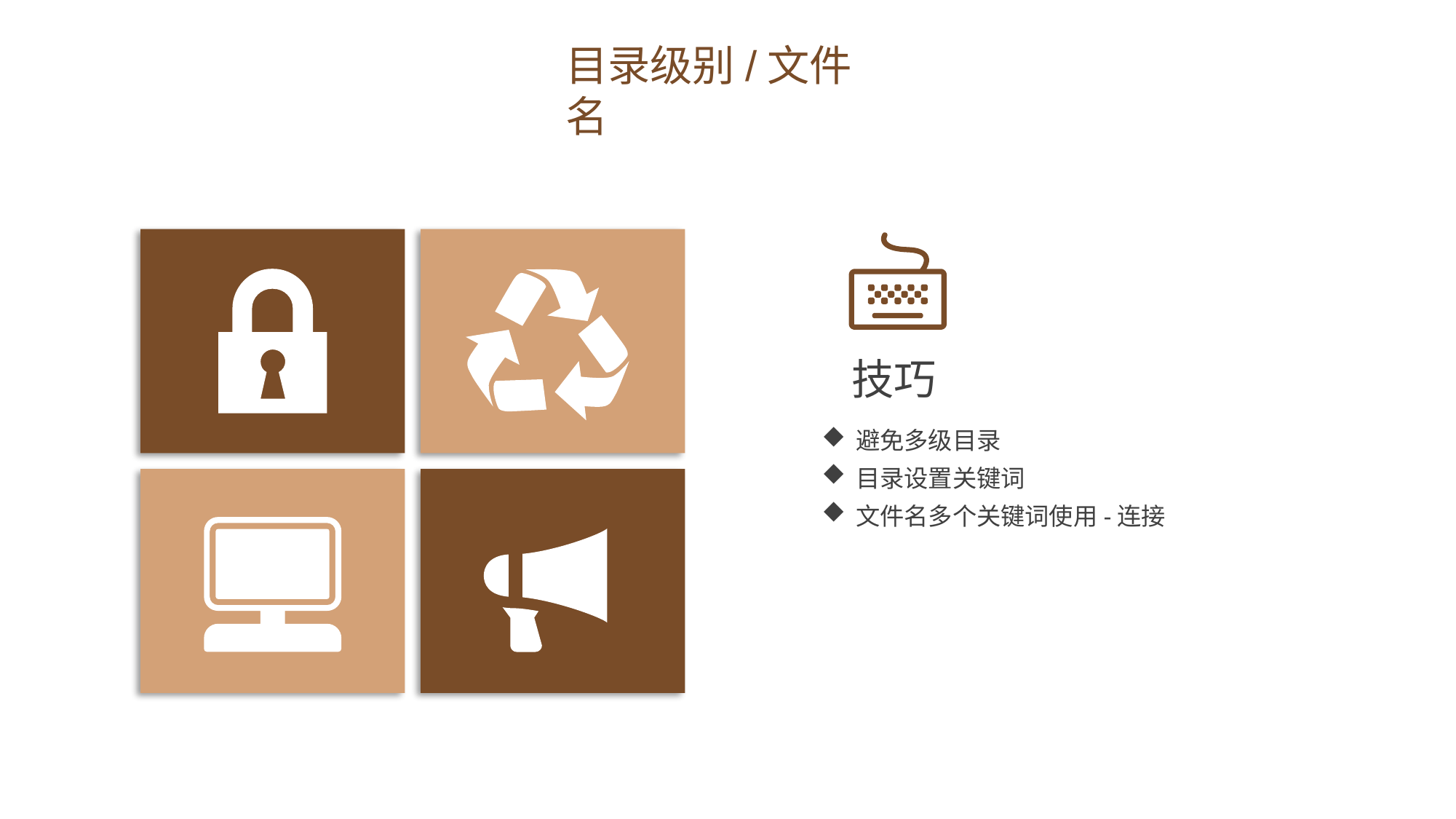

目录级别/文件名

技巧
避免多级目录
目录设置关键词
文件名多个关键词使用-连接